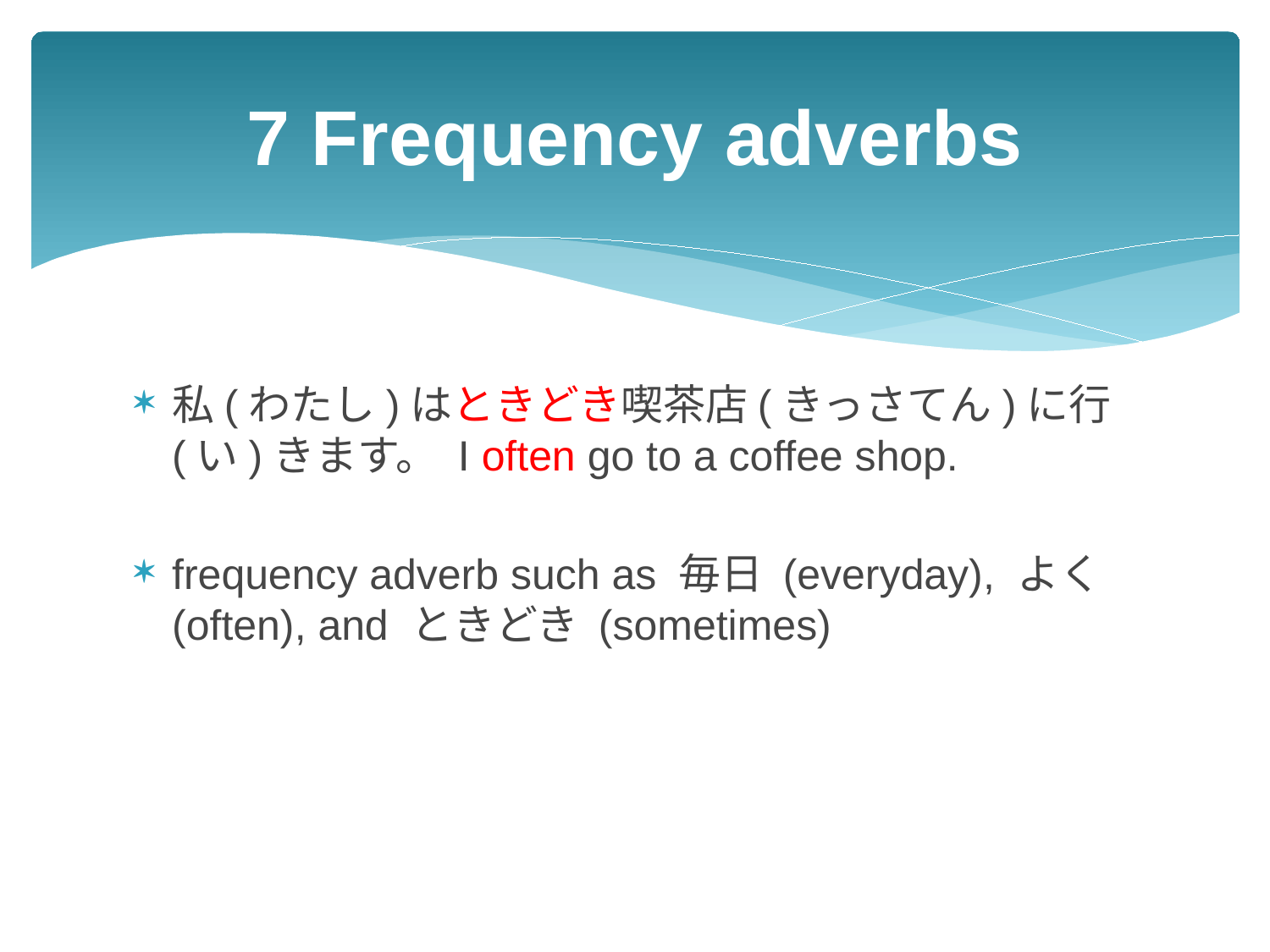

# 7 Frequency adverbs
私(わたし)はときどき喫茶店(きっさてん)に行(い)きます。 I often go to a coffee shop.

frequency adverb such as 毎日 (everyday), よく (often), and ときどき (sometimes)